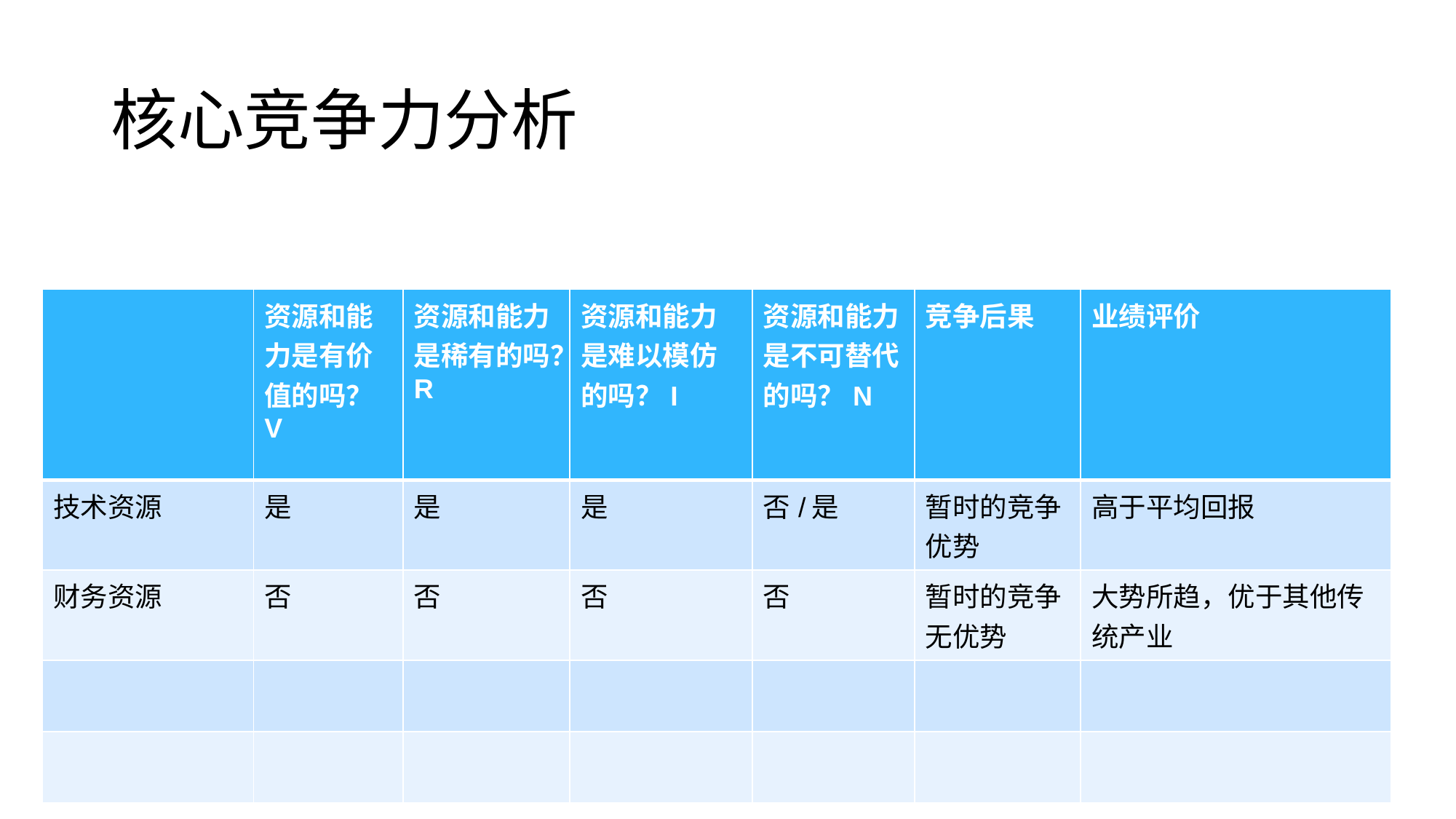

# 核心竞争力分析
|  | 资源和能力是有价值的吗？V | 资源和能力是稀有的吗？R | 资源和能力是难以模仿的吗？I | 资源和能力是不可替代的吗？N | 竞争后果 | 业绩评价 |
| --- | --- | --- | --- | --- | --- | --- |
| 技术资源 | 是 | 是 | 是 | 否/是 | 暂时的竞争优势 | 高于平均回报 |
| 财务资源 | 否 | 否 | 否 | 否 | 暂时的竞争无优势 | 大势所趋，优于其他传统产业 |
|  |  |  |  |  |  |  |
|  |  |  |  |  |  |  |